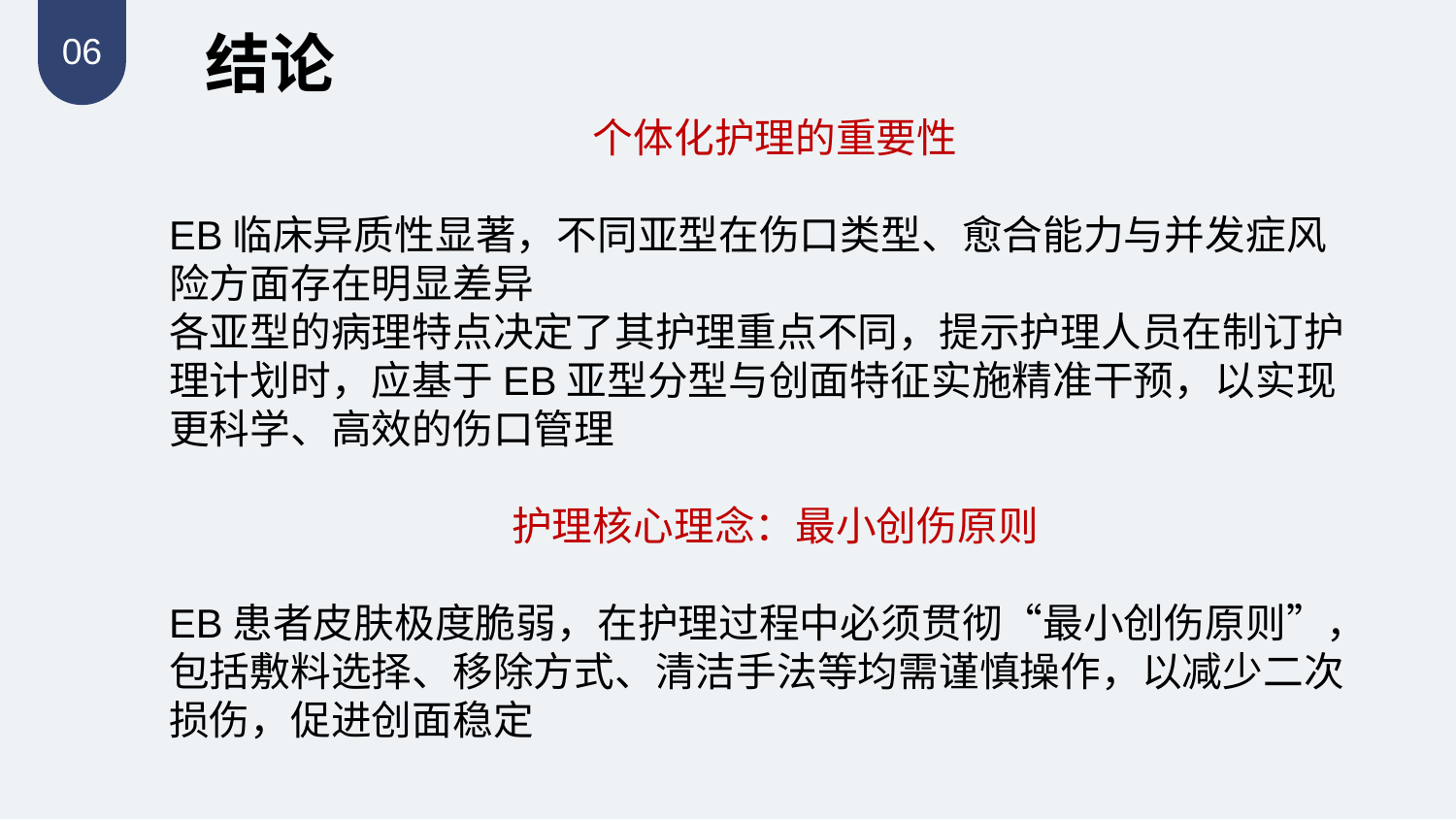

结论
06
 个体化护理的重要性

EB临床异质性显著，不同亚型在伤口类型、愈合能力与并发症风险方面存在明显差异
各亚型的病理特点决定了其护理重点不同，提示护理人员在制订护理计划时，应基于EB亚型分型与创面特征实施精准干预，以实现更科学、高效的伤口管理

 护理核心理念：最小创伤原则

EB患者皮肤极度脆弱，在护理过程中必须贯彻“最小创伤原则”，包括敷料选择、移除方式、清洁手法等均需谨慎操作，以减少二次损伤，促进创面稳定
18